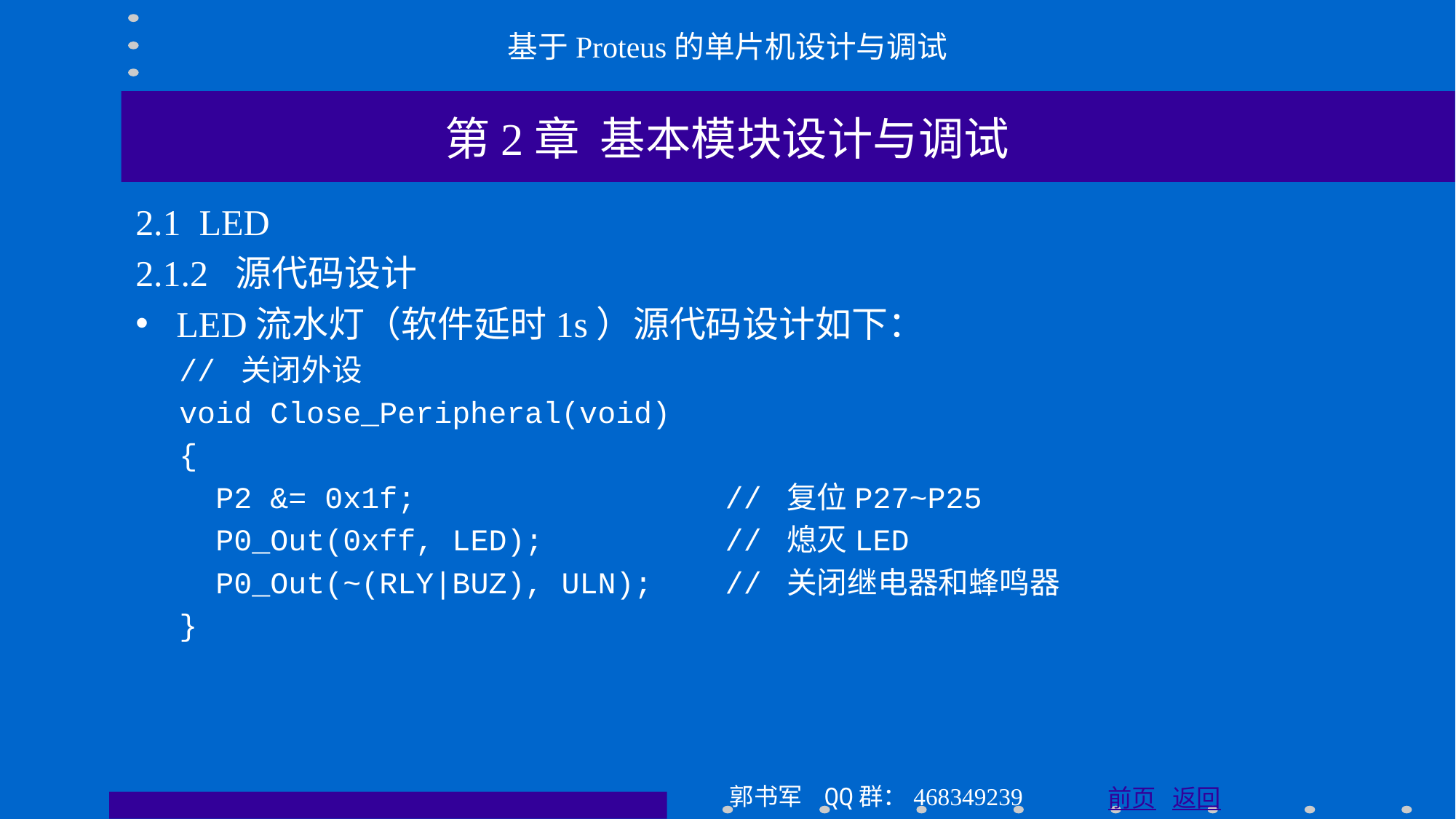

基于Proteus的单片机设计与调试
第2章  基本模块设计与调试
2.1  LED
2.1.2  源代码设计
LED流水灯（软件延时1s）源代码设计如下：
// 关闭外设
void Close_Peripheral(void)
{
  P2 &= 0x1f;                 // 复位P27~P25
  P0_Out(0xff, LED);          // 熄灭LED
  P0_Out(~(RLY|BUZ), ULN);    // 关闭继电器和蜂鸣器
}

郭书军   QQ群：468349239
前页   返回